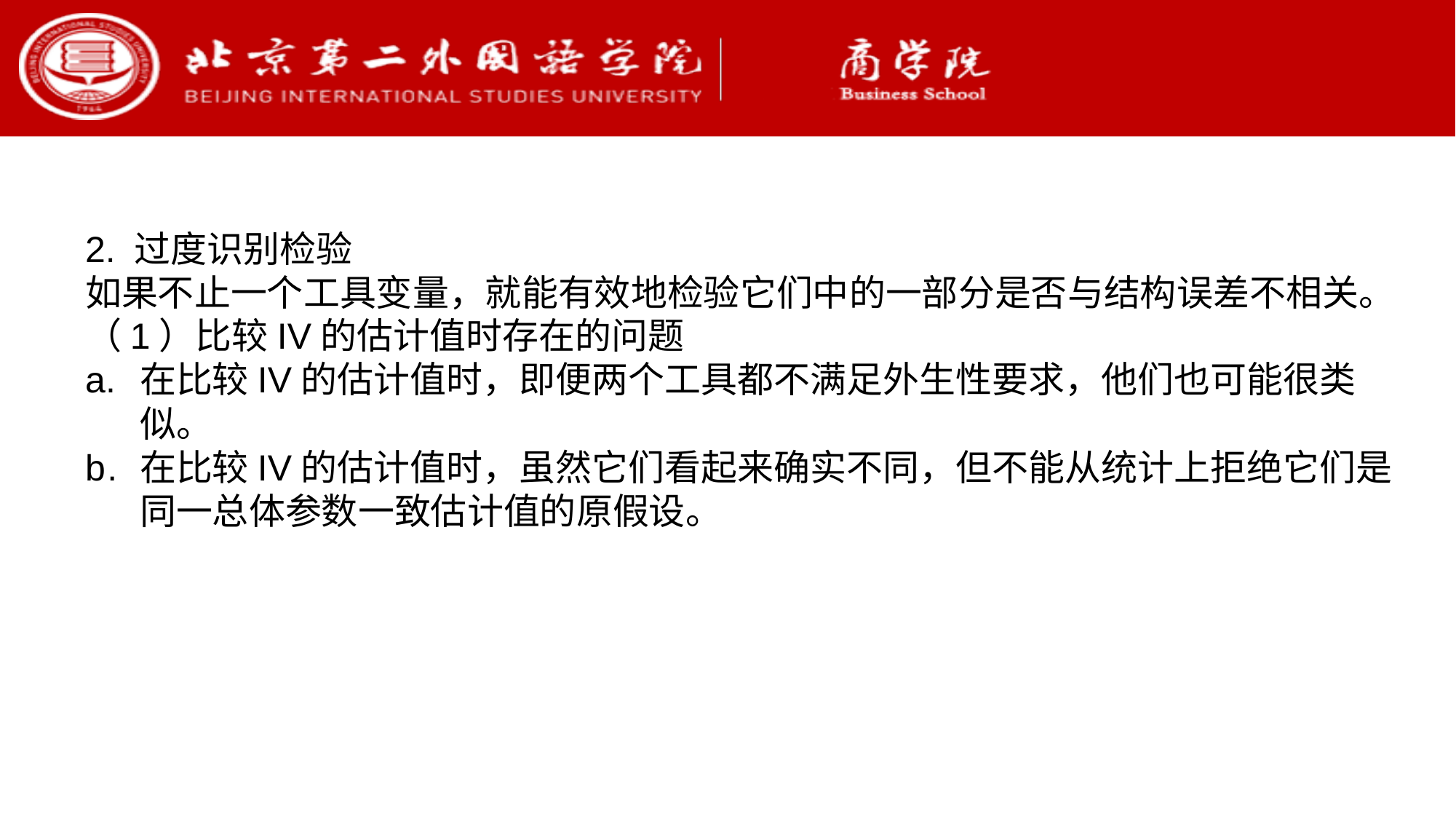

2. 过度识别检验
如果不止一个工具变量，就能有效地检验它们中的一部分是否与结构误差不相关。
（1）比较IV的估计值时存在的问题
在比较IV的估计值时，即便两个工具都不满足外生性要求，他们也可能很类似。
在比较IV的估计值时，虽然它们看起来确实不同，但不能从统计上拒绝它们是同一总体参数一致估计值的原假设。